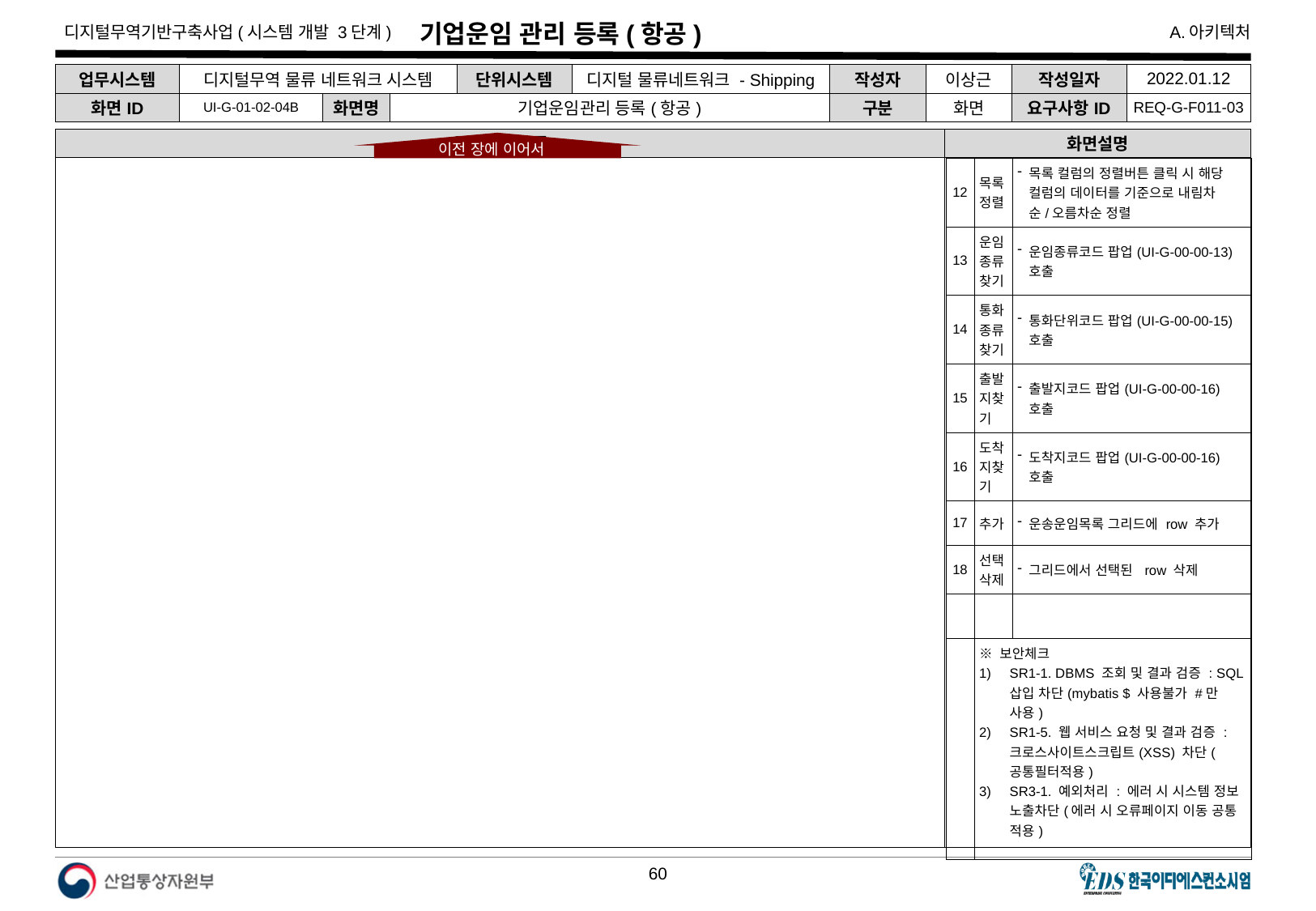

# 기업운임 관리 등록(항공)
| 업무시스템 | 디지털무역 물류 네트워크 시스템 |  |  | 단위시스템 | 디지털 물류네트워크 - Shipping | 작성자 | 이상근 | 작성일자 | 2022.01.12 |
| --- | --- | --- | --- | --- | --- | --- | --- | --- | --- |
| 화면ID | UI-G-01-02-04B | 화면명 | 기업운임관리 등록(항공) |  |  | 구분 | 화면 | 요구사항ID | REQ-G-F011-03 |
운임관리 등록

화면설명

이전 장에 이어서

| 12 | 목록정렬 | 목록 컬럼의 정렬버튼 클릭 시 해당 컬럼의 데이터를 기준으로 내림차순/오름차순 정렬 |
| --- | --- | --- |
| 13 | 운임종류찾기 | 운임종류코드 팝업(UI-G-00-00-13)호출 |
| 14 | 통화종류찾기 | 통화단위코드 팝업(UI-G-00-00-15) 호출 |
| 15 | 출발지찾기 | 출발지코드 팝업(UI-G-00-00-16) 호출 |
| 16 | 도착지찾기 | 도착지코드 팝업(UI-G-00-00-16) 호출 |
| 17 | 추가 | 운송운임목록 그리드에 row 추가 |
| 18 | 선택삭제 | 그리드에서 선택된 row 삭제 |
|  |  |  |
|  | ※ 보안체크 SR1-1. DBMS 조회 및 결과 검증 : SQL 삽입 차단(mybatis $ 사용불가 #만 사용) SR1-5. 웹 서비스 요청 및 결과 검증 : 크로스사이트스크립트(XSS) 차단(공통필터적용) SR3-1. 예외처리 : 에러 시 시스템 정보 노출차단(에러 시 오류페이지 이동 공통 적용) |  |